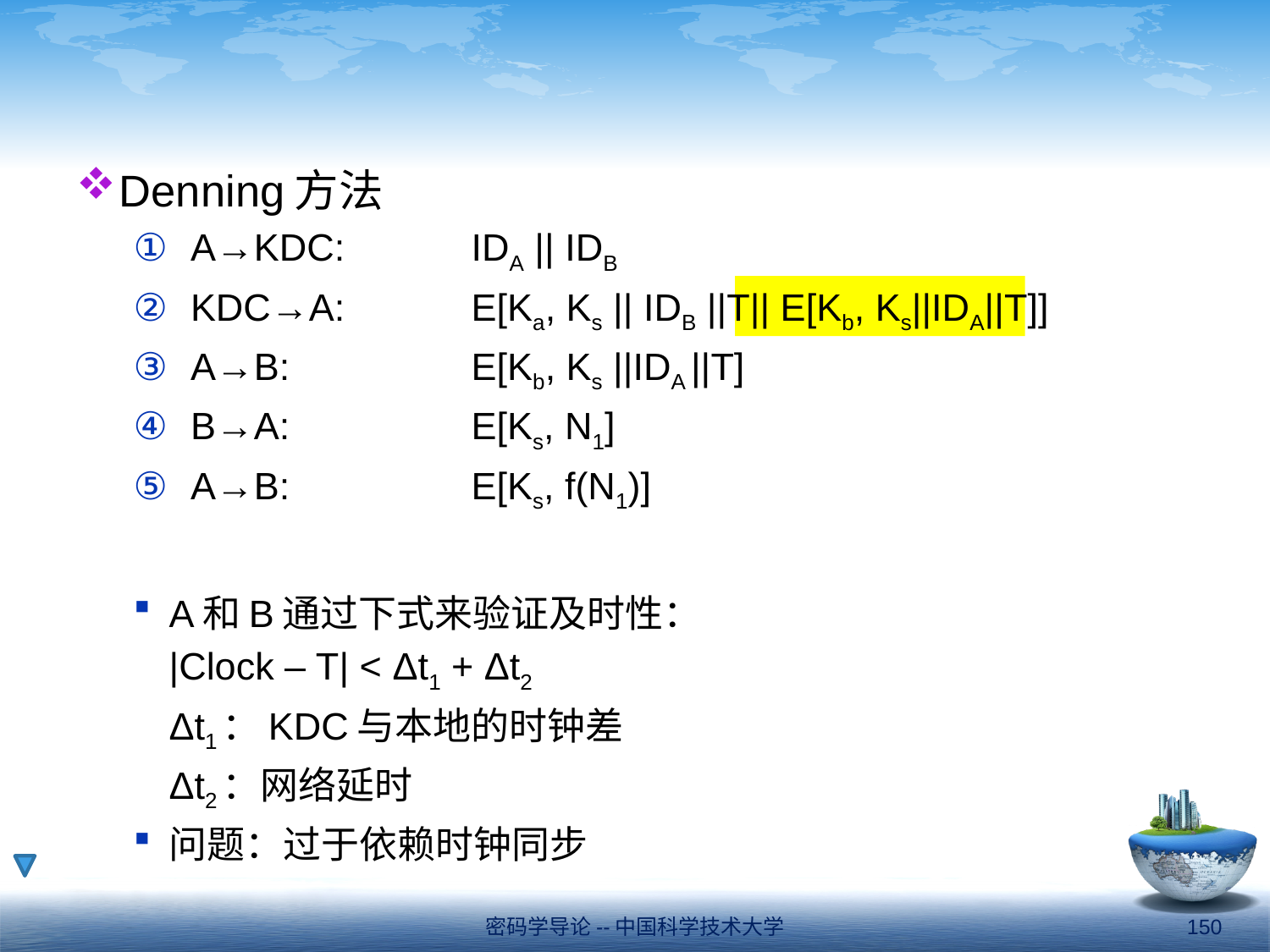

#
Denning方法
A→KDC:	IDA || IDB
KDC→A:	E[Ka, Ks || IDB ||T|| E[Kb, Ks||IDA||T]]
A→B:	E[Kb, Ks ||IDA ||T]
B→A:	E[Ks, N1]
A→B:	E[Ks, f(N1)]

A和B通过下式来验证及时性：
			|Clock – T| < Δt1 + Δt2
	Δt1：KDC与本地的时钟差
	Δt2：网络延时
问题：过于依赖时钟同步

密码学导论--中国科学技术大学
150